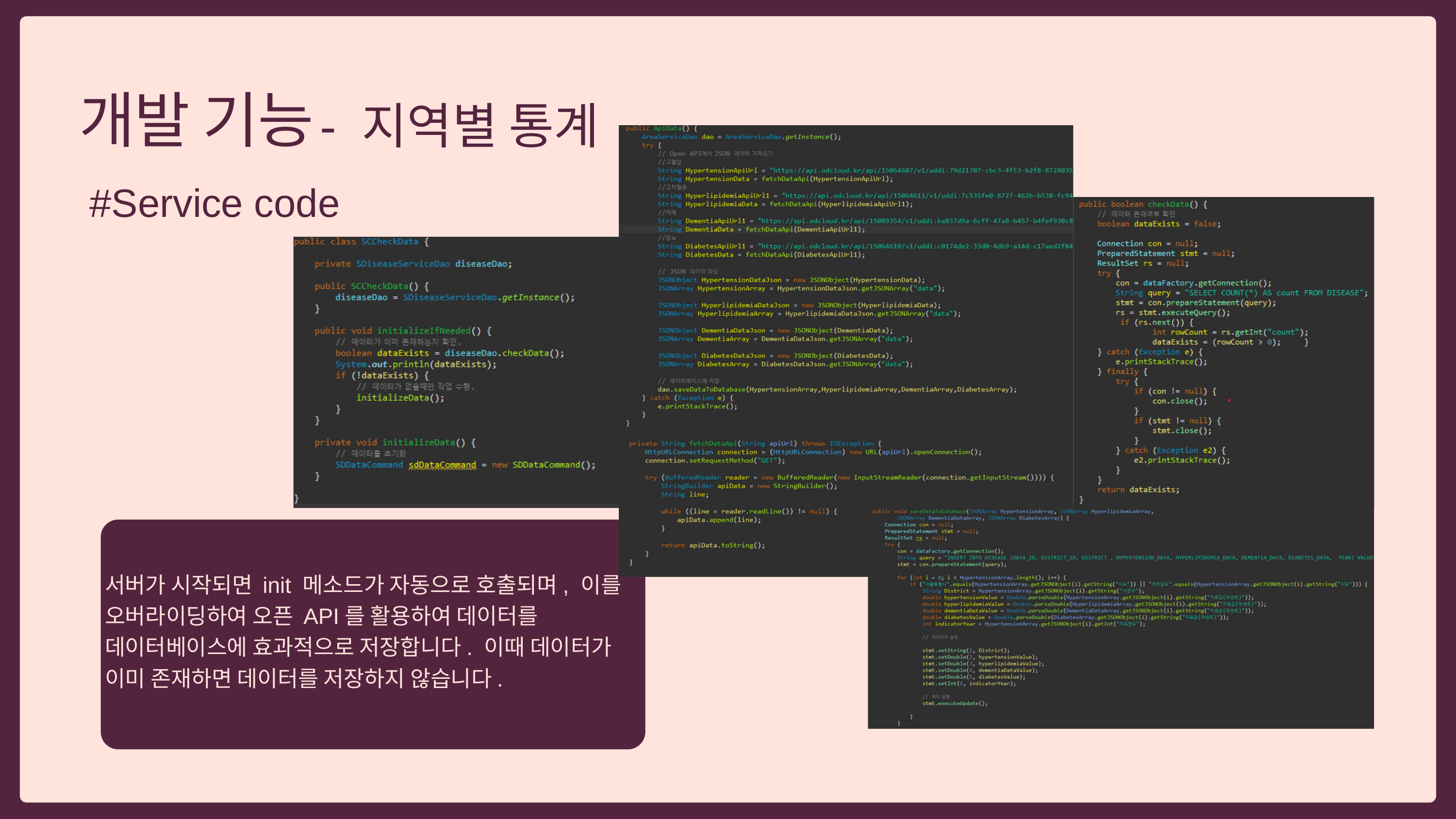

개발 기능
 - 지역별 통계

#Service code

서버가 시작되면 init 메소드가 자동으로 호출되며, 이를 오버라이딩하여 오픈 API를 활용하여 데이터를 데이터베이스에 효과적으로 저장합니다. 이때 데이터가 이미 존재하면 데이터를 저장하지 않습니다.